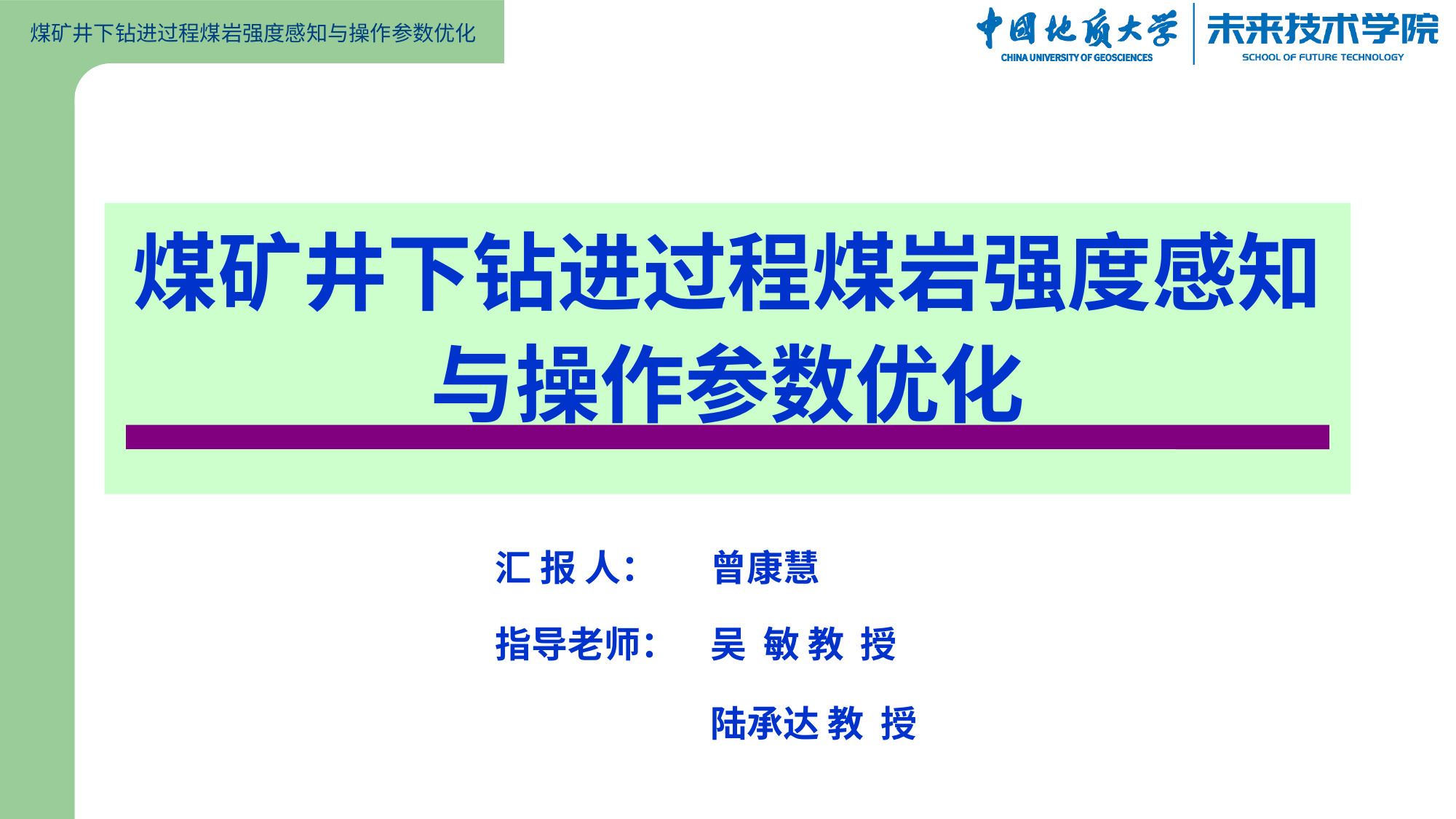

煤矿井下钻进过程煤岩强度感知与操作参数优化

| 汇 报 人： | 曾康慧 |
| --- | --- |
| 指导老师： | 吴 敏 教 授 陆承达 教 授 |